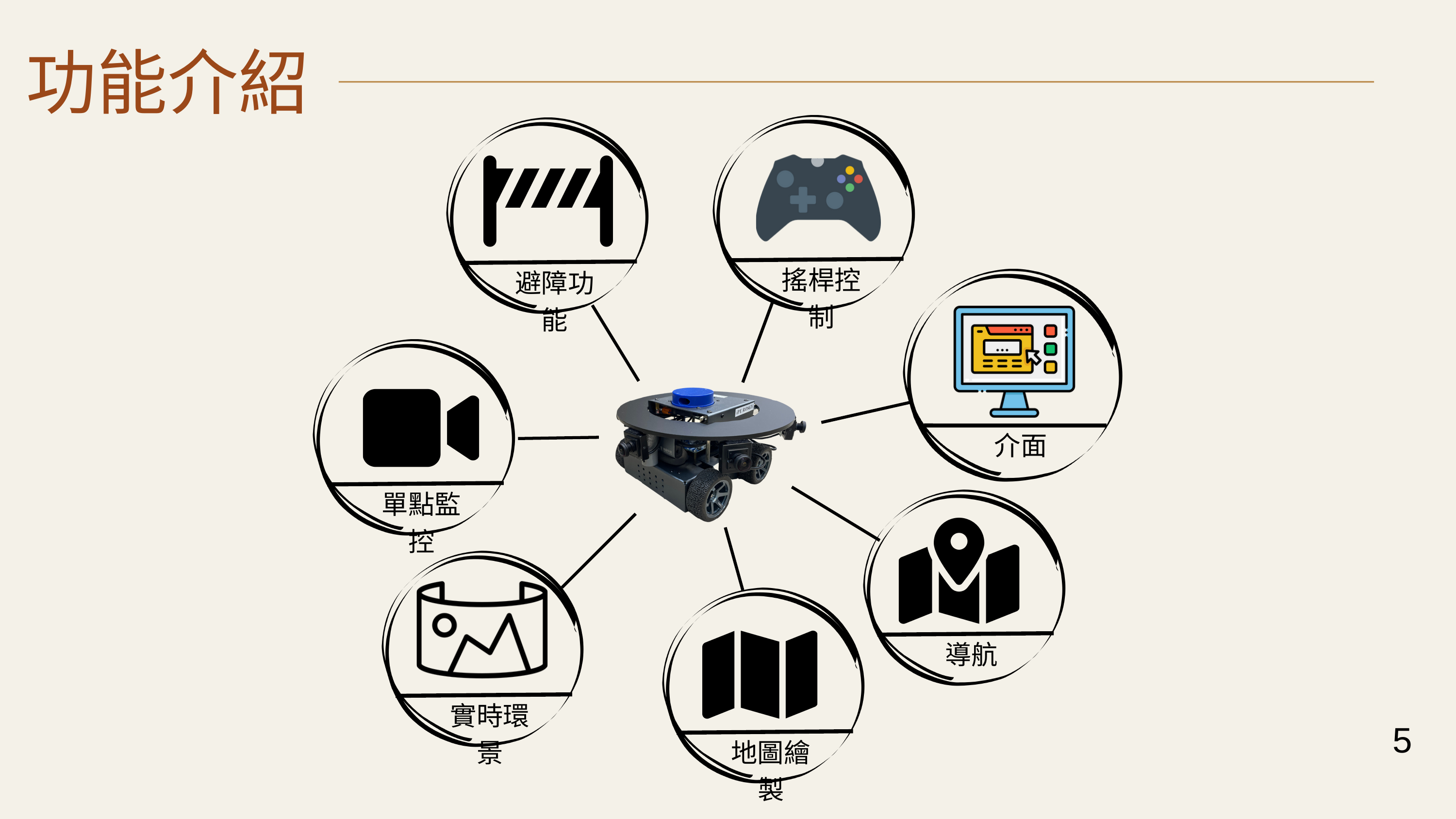

功能介紹

搖桿控制

避障功能

介面

單點監控

導航

實時環景

地圖繪製

5